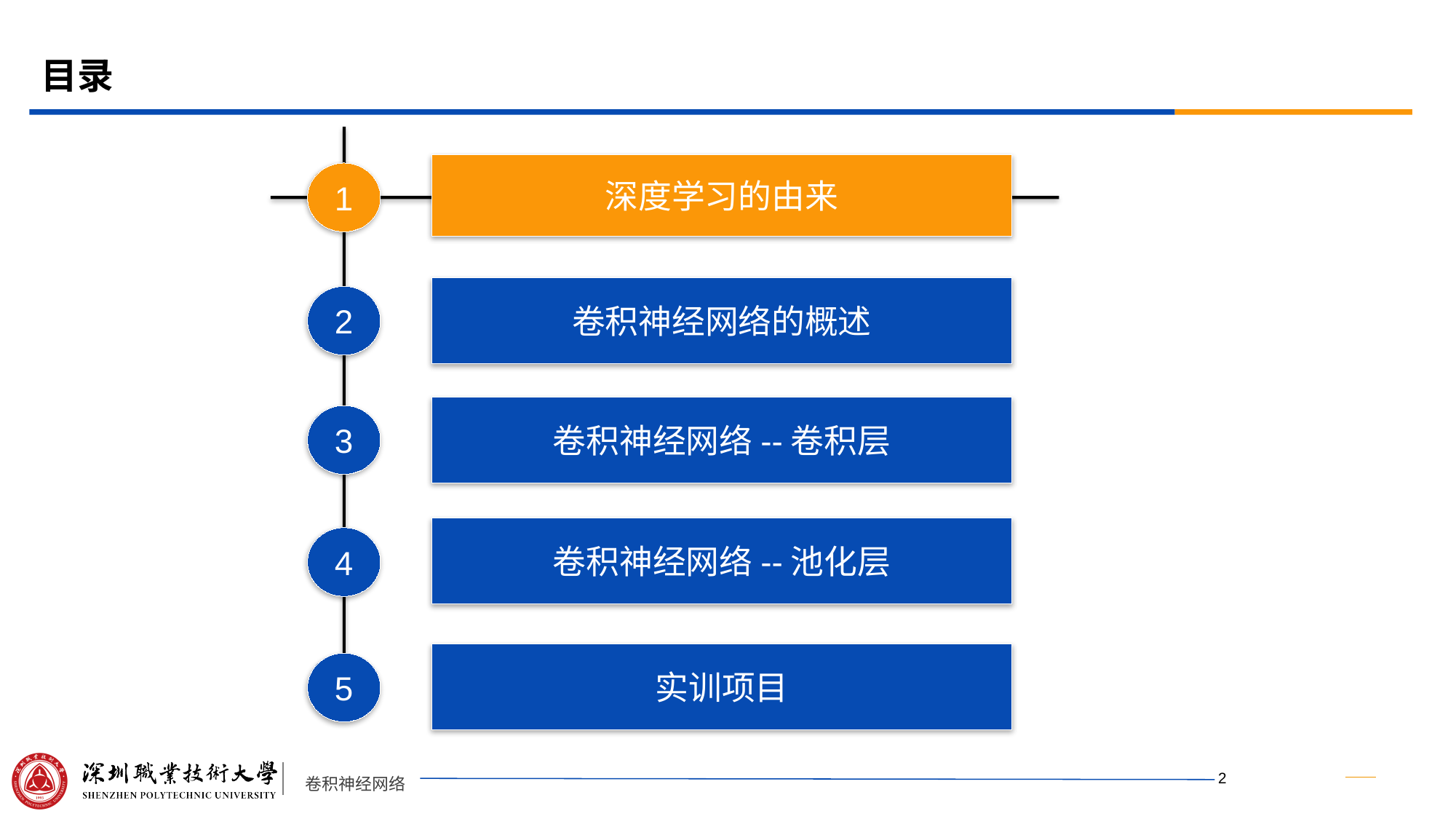

# 目录
深度学习的由来
1

卷积神经网络的概述
2
卷积神经网络--卷积层
3
卷积神经网络--池化层
4
实训项目
5